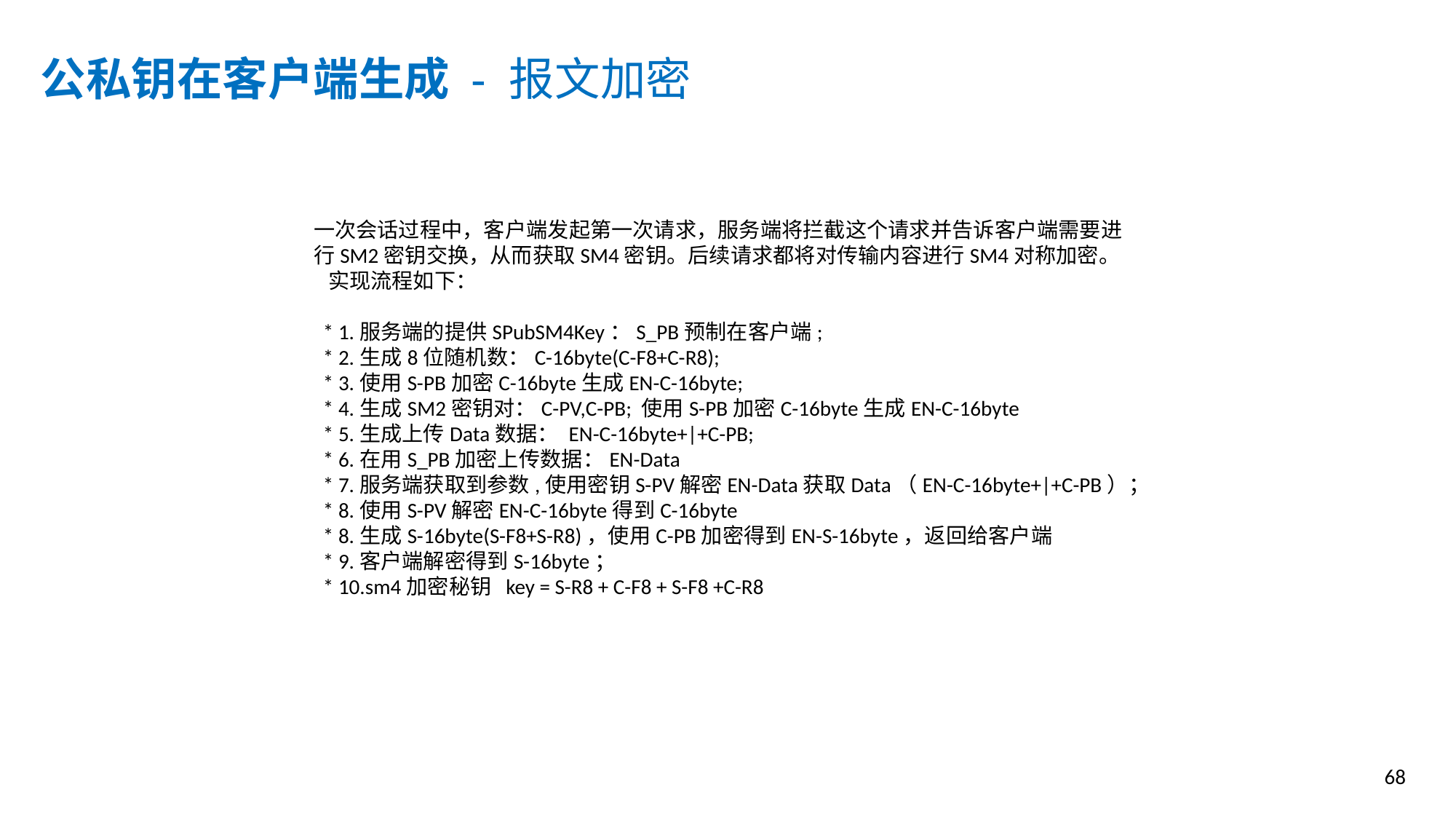

公私钥在客户端生成 - 报文加密
一次会话过程中，客户端发起第一次请求，服务端将拦截这个请求并告诉客户端需要进行SM2密钥交换，从而获取SM4密钥。后续请求都将对传输内容进行SM4对称加密。
  实现流程如下：

  * 1.服务端的提供SPubSM4Key：S_PB预制在客户端;
  * 2.生成8位随机数：C-16byte(C-F8+C-R8);
  * 3.使用S-PB加密C-16byte生成EN-C-16byte;
  * 4.生成SM2密钥对：C-PV,C-PB; 使用S-PB加密C-16byte生成EN-C-16byte
  * 5.生成上传Data数据： EN-C-16byte+|+C-PB;
  * 6.在用S_PB加密上传数据：EN-Data
  * 7.服务端获取到参数,使用密钥S-PV解密EN-Data获取Data（EN-C-16byte+|+C-PB）；
  * 8.使用S-PV解密EN-C-16byte得到C-16byte
  * 8.生成S-16byte(S-F8+S-R8)，使用C-PB加密得到EN-S-16byte，返回给客户端
  * 9.客户端解密得到S-16byte；
  * 10.sm4加密秘钥  key = S-R8 + C-F8 + S-F8 +C-R8
68